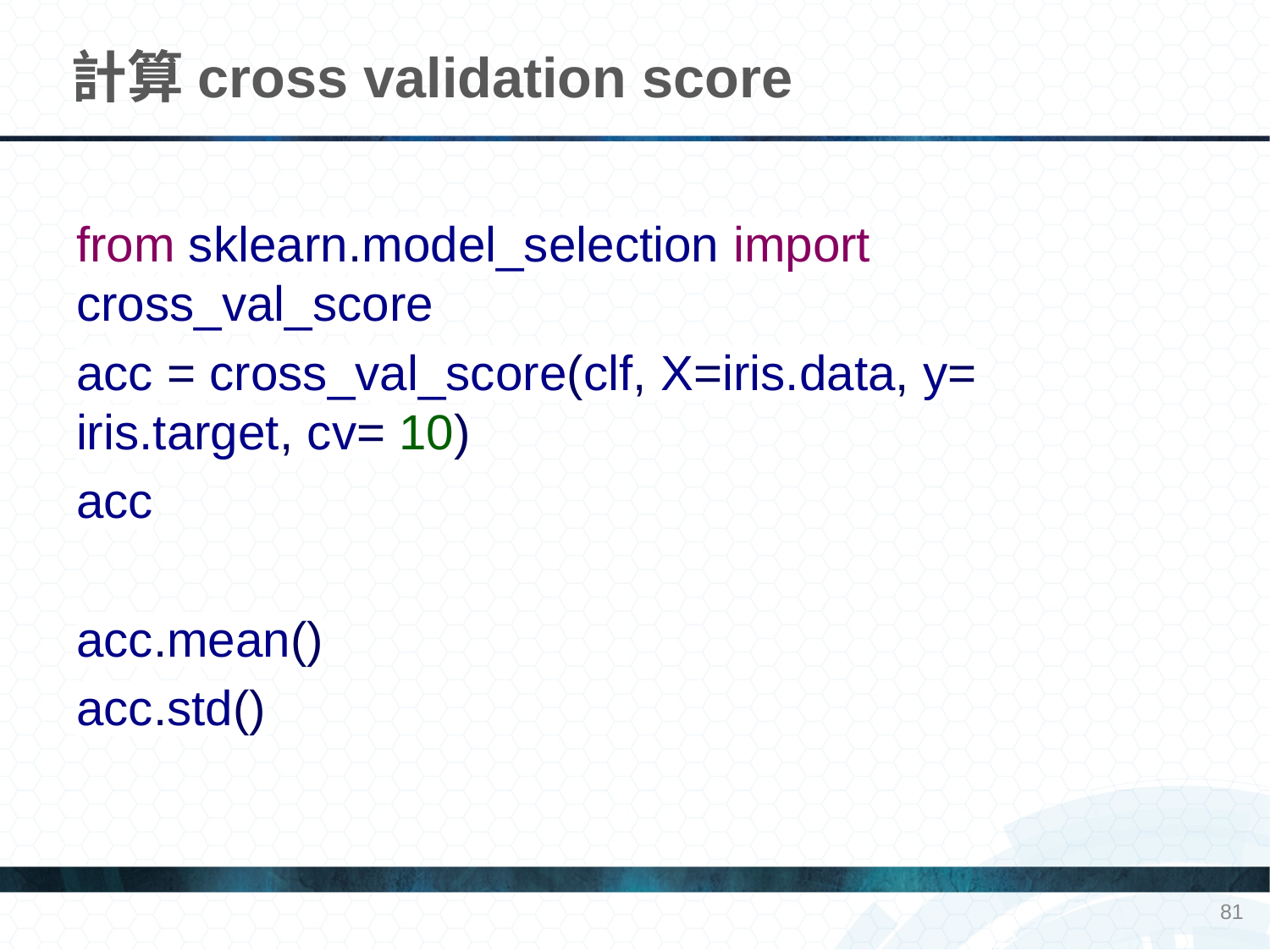

# 計算cross validation score
from sklearn.model_selection import cross_val_score
acc = cross_val_score(clf, X=iris.data, y= iris.target, cv= 10)
acc

acc.mean()
acc.std()
81